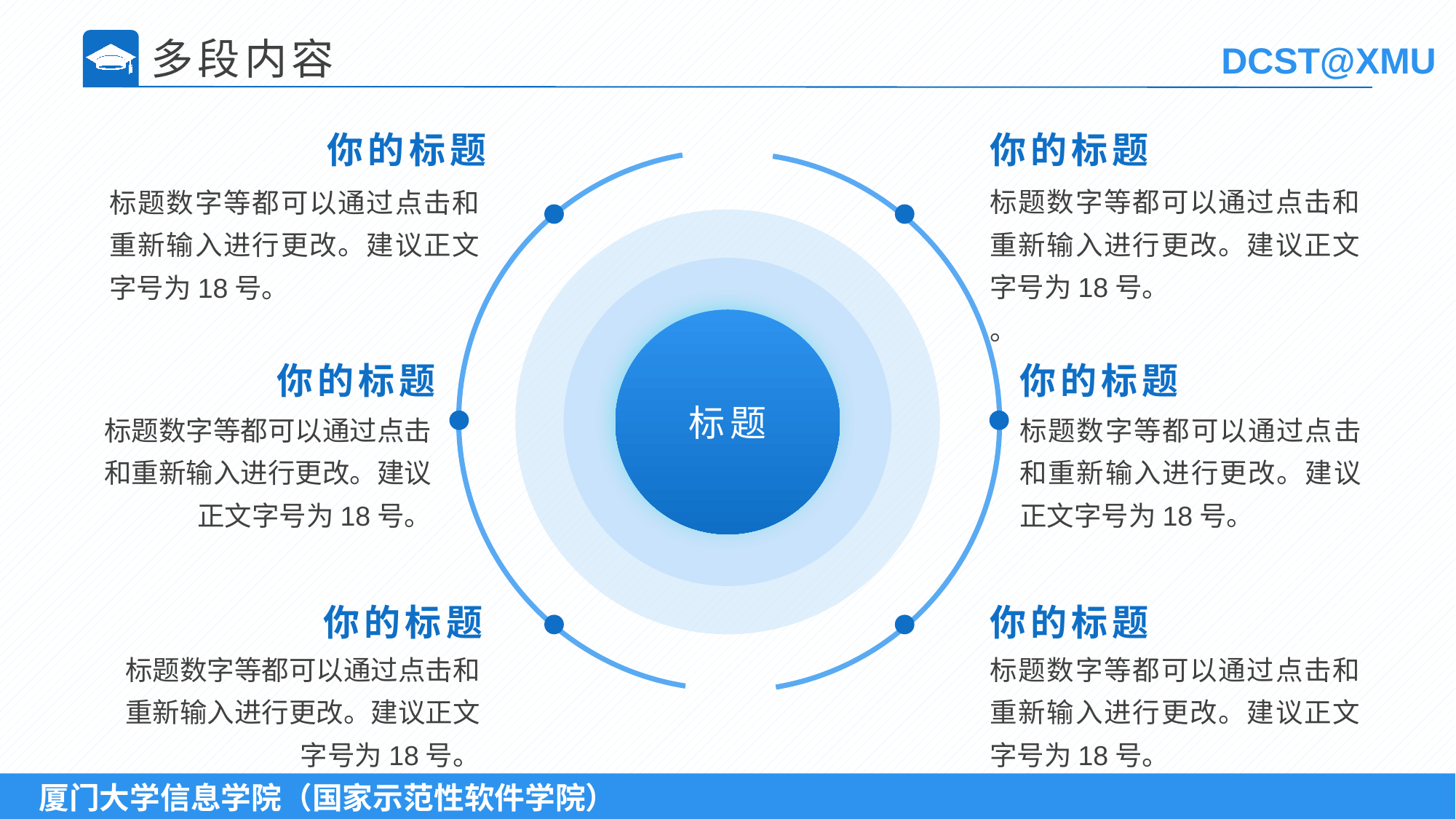

多段内容
你的标题
你的标题

标题数字等都可以通过点击和重新输入进行更改。建议正文字号为18号。
。
标题数字等都可以通过点击和重新输入进行更改。建议正文字号为18号。

标题
你的标题
你的标题
标题数字等都可以通过点击和重新输入进行更改。建议正文字号为18号。
标题数字等都可以通过点击和重新输入进行更改。建议正文字号为18号。

你的标题
你的标题

标题数字等都可以通过点击和重新输入进行更改。建议正文字号为18号。
标题数字等都可以通过点击和重新输入进行更改。建议正文字号为18号。